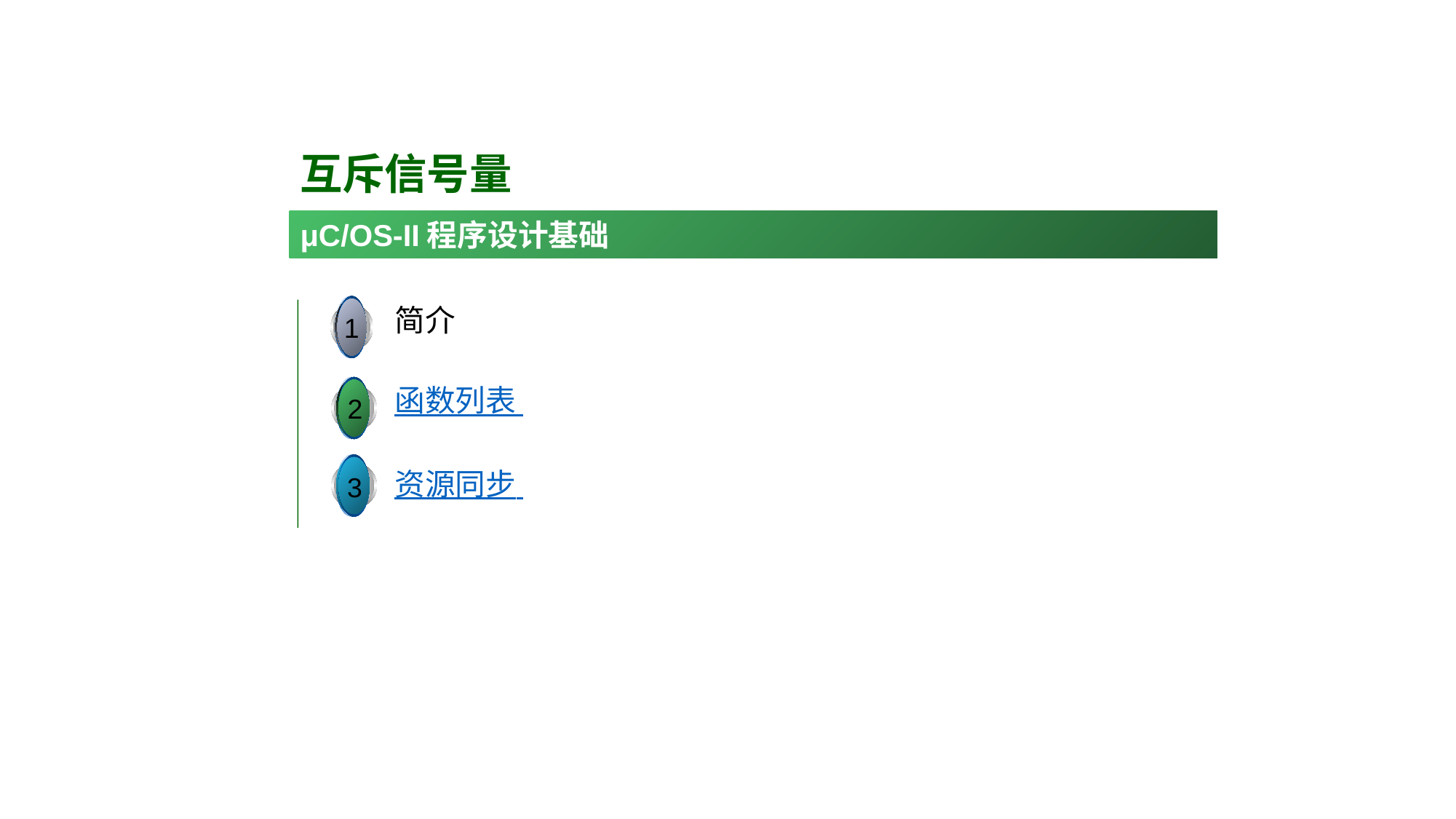

互斥信号量
μC/OS-II程序设计基础
简介

1

函数列表

2

3
资源同步